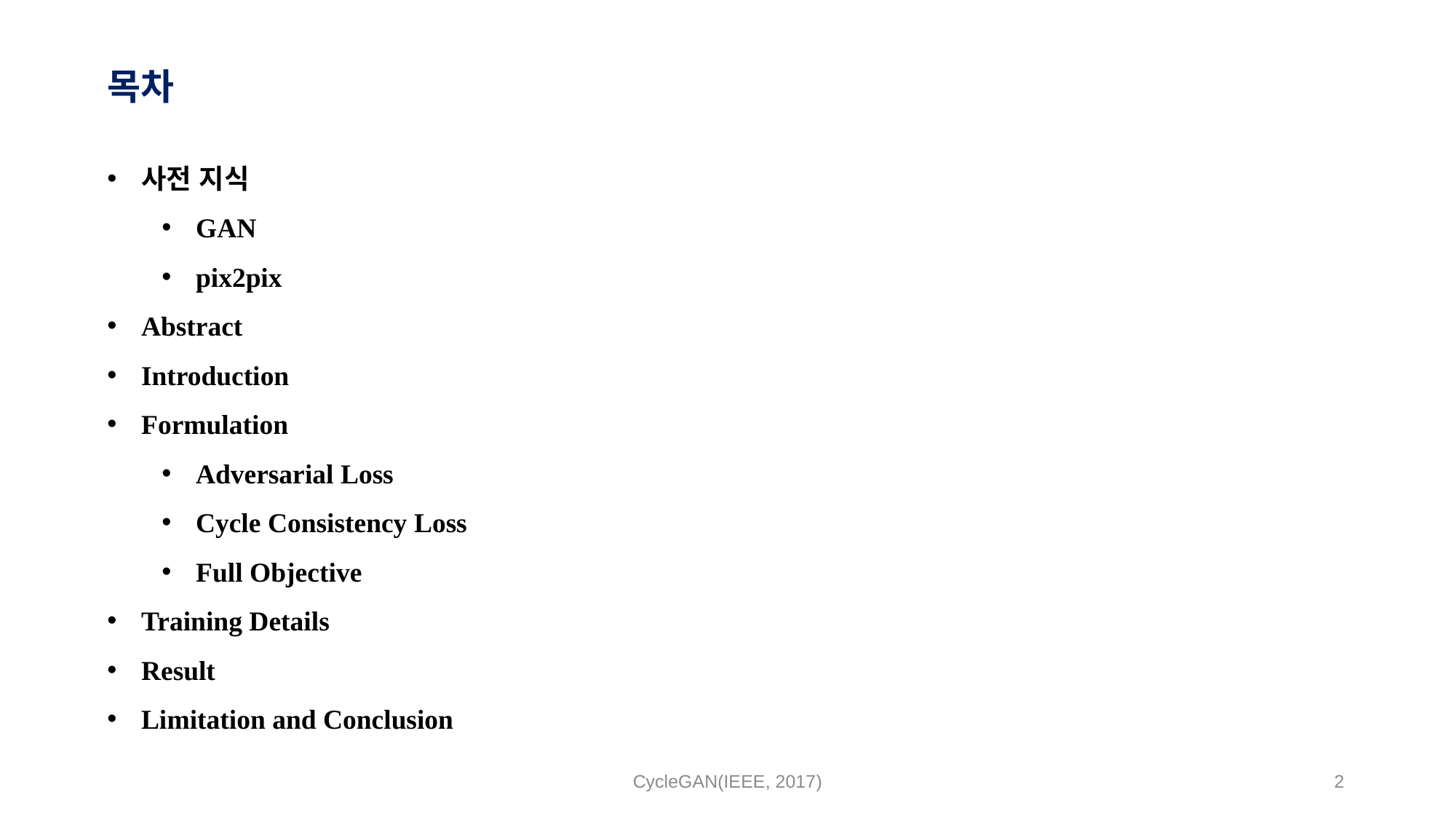

# 목차
사전 지식
GAN
pix2pix
Abstract
Introduction
Formulation
Adversarial Loss
Cycle Consistency Loss
Full Objective
Training Details
Result
Limitation and Conclusion
CycleGAN(IEEE, 2017)
2